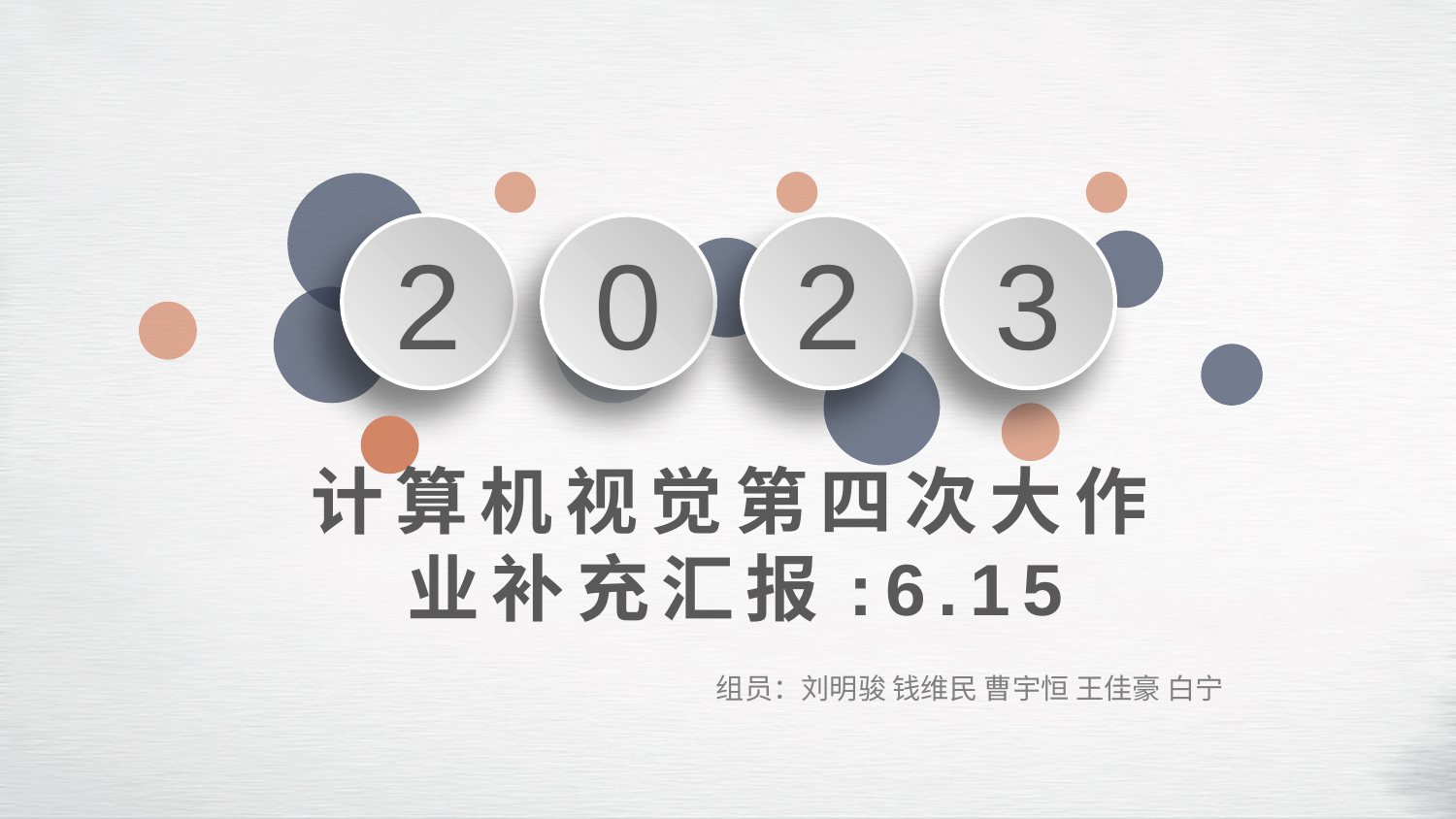

2
0
2
3

计算机视觉第四次大作业补充汇报:6.15
组员：刘明骏 钱维民 曹宇恒 王佳豪 白宁